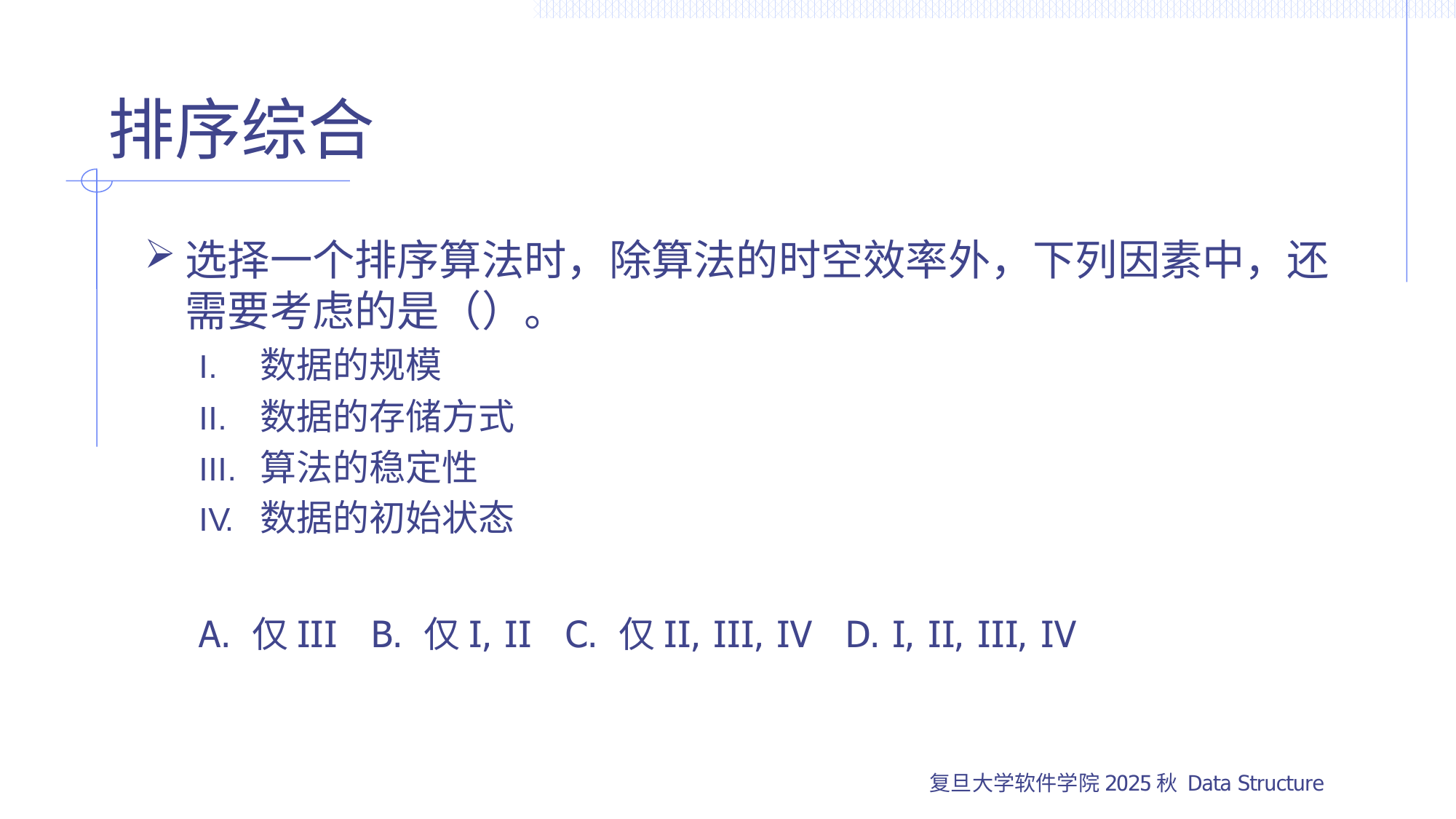

# 排序综合
选择一个排序算法时，除算法的时空效率外，下列因素中，还需要考虑的是（）。
数据的规模
数据的存储方式
算法的稳定性
数据的初始状态

A. 仅III   B. 仅I, II   C. 仅II, III, IV   D. I, II, III, IV